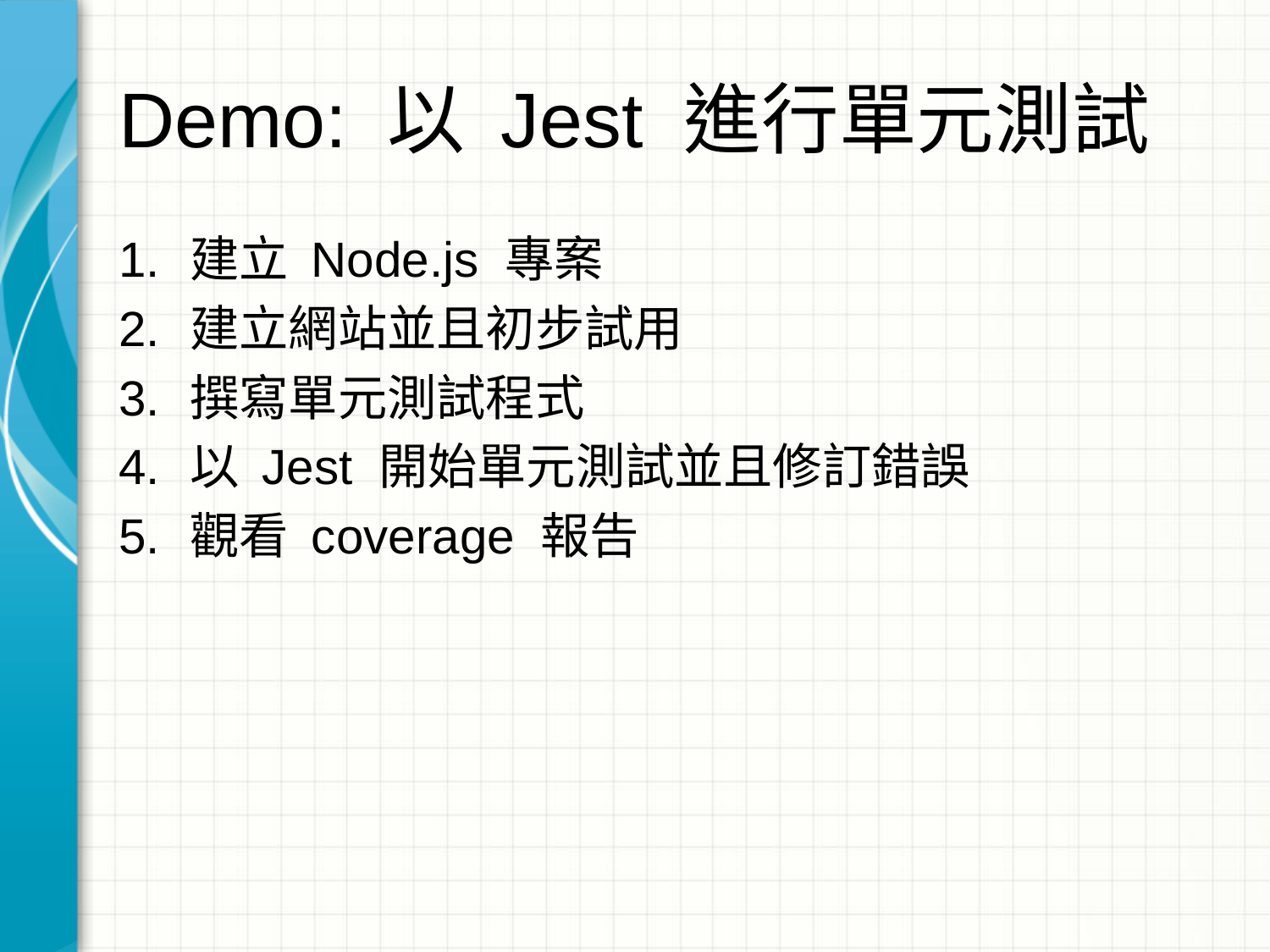

# Demo: 以 Jest 進行單元測試
建立 Node.js 專案
建立網站並且初步試用
撰寫單元測試程式
以 Jest 開始單元測試並且修訂錯誤
觀看 coverage 報告